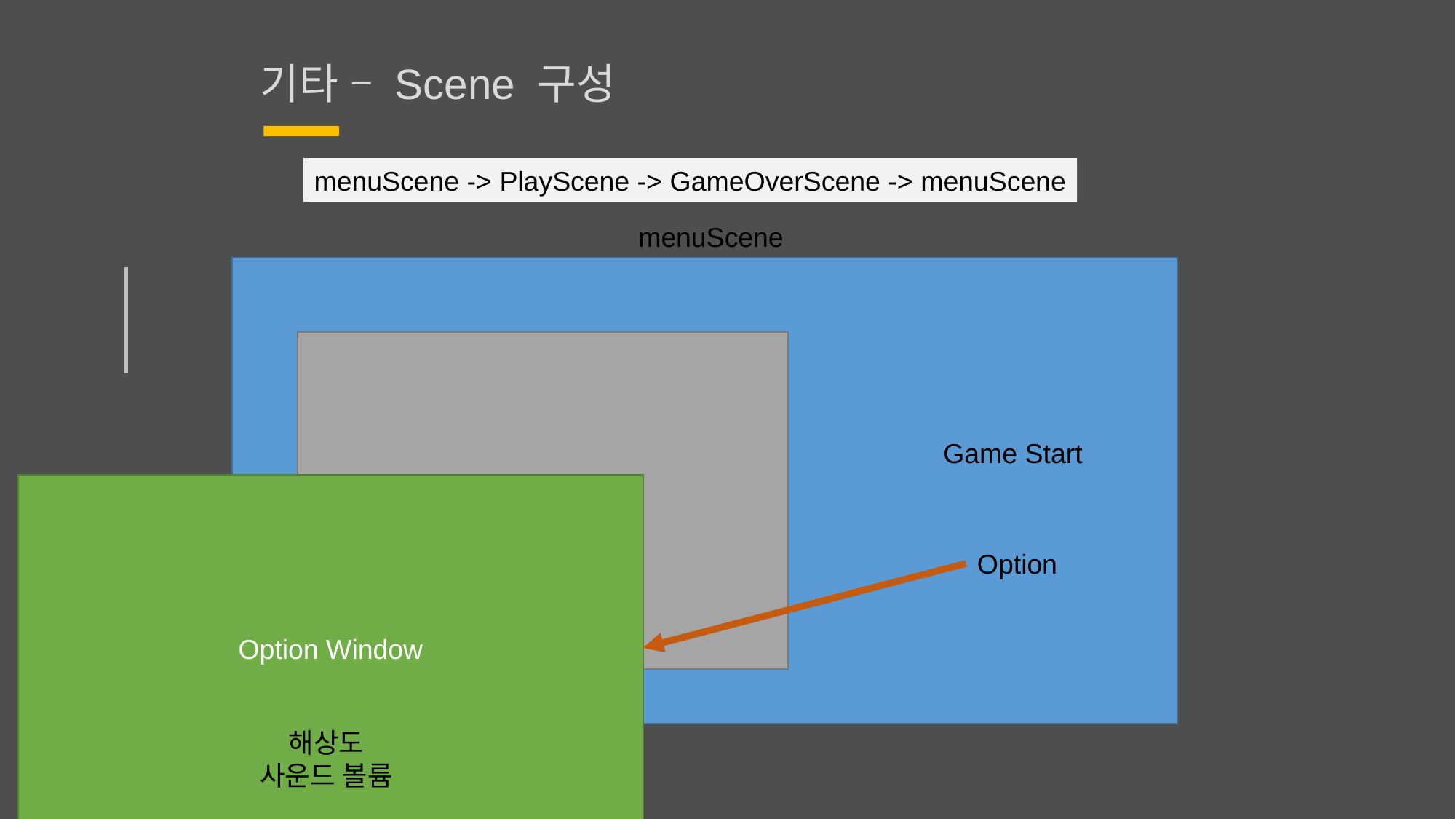

기타 – Scene 구성

menuScene -> PlayScene -> GameOverScene -> menuScene
menuScene

Game Start
Option Window
Option
해상도
사운드 볼륨